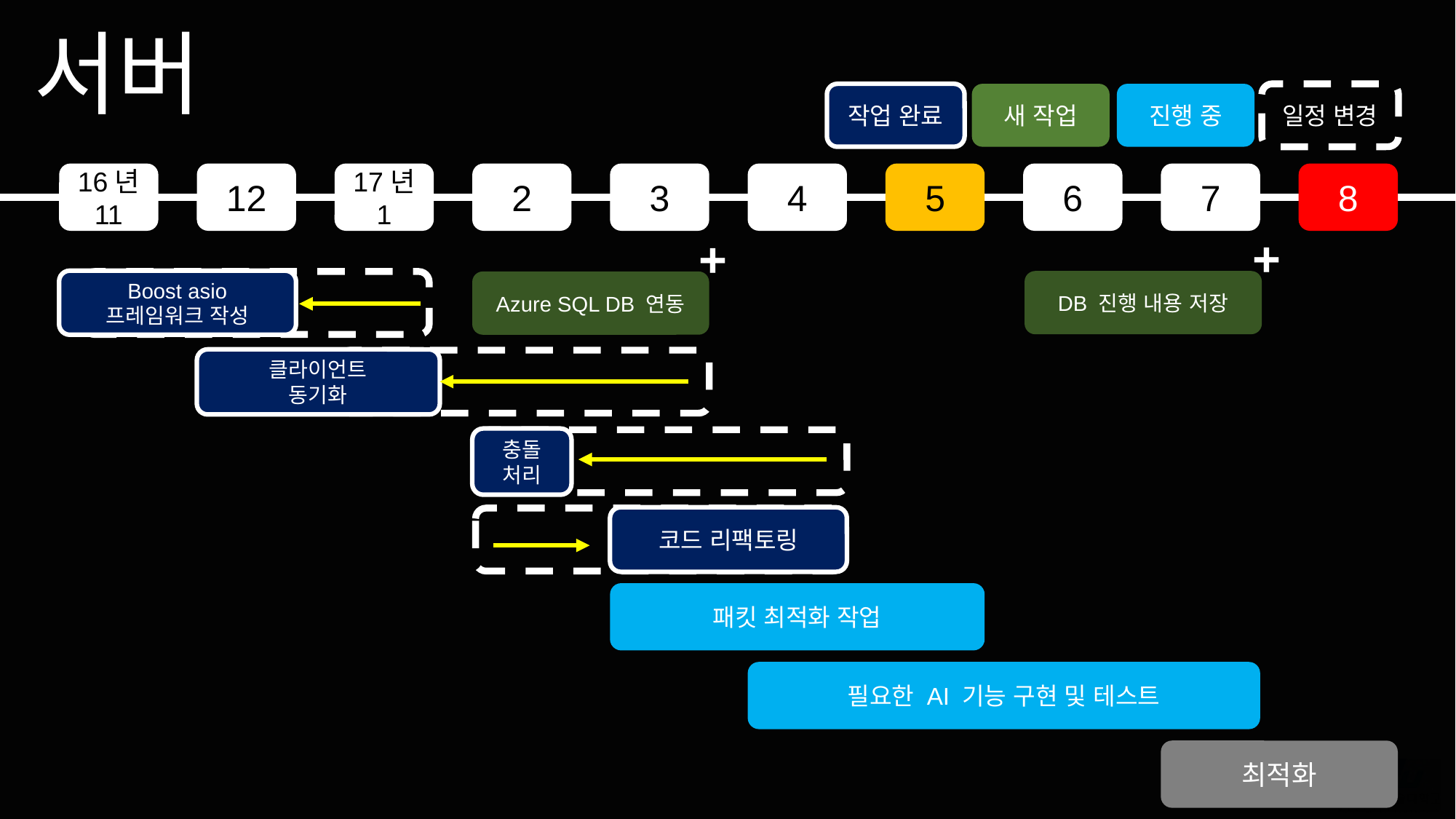

서버
진행 중
작업 완료
새 작업
일정 변경
16년
11
12
17년
1
2
3
4
5
6
7
8
+
DB 진행 내용 저장
+
Azure SQL DB 연동
Boost asio
프레임워크 작성

클라이언트
동기화

충돌
처리

코드 리팩토링

패킷 최적화 작업
필요한 AI 기능 구현 및 테스트
최적화